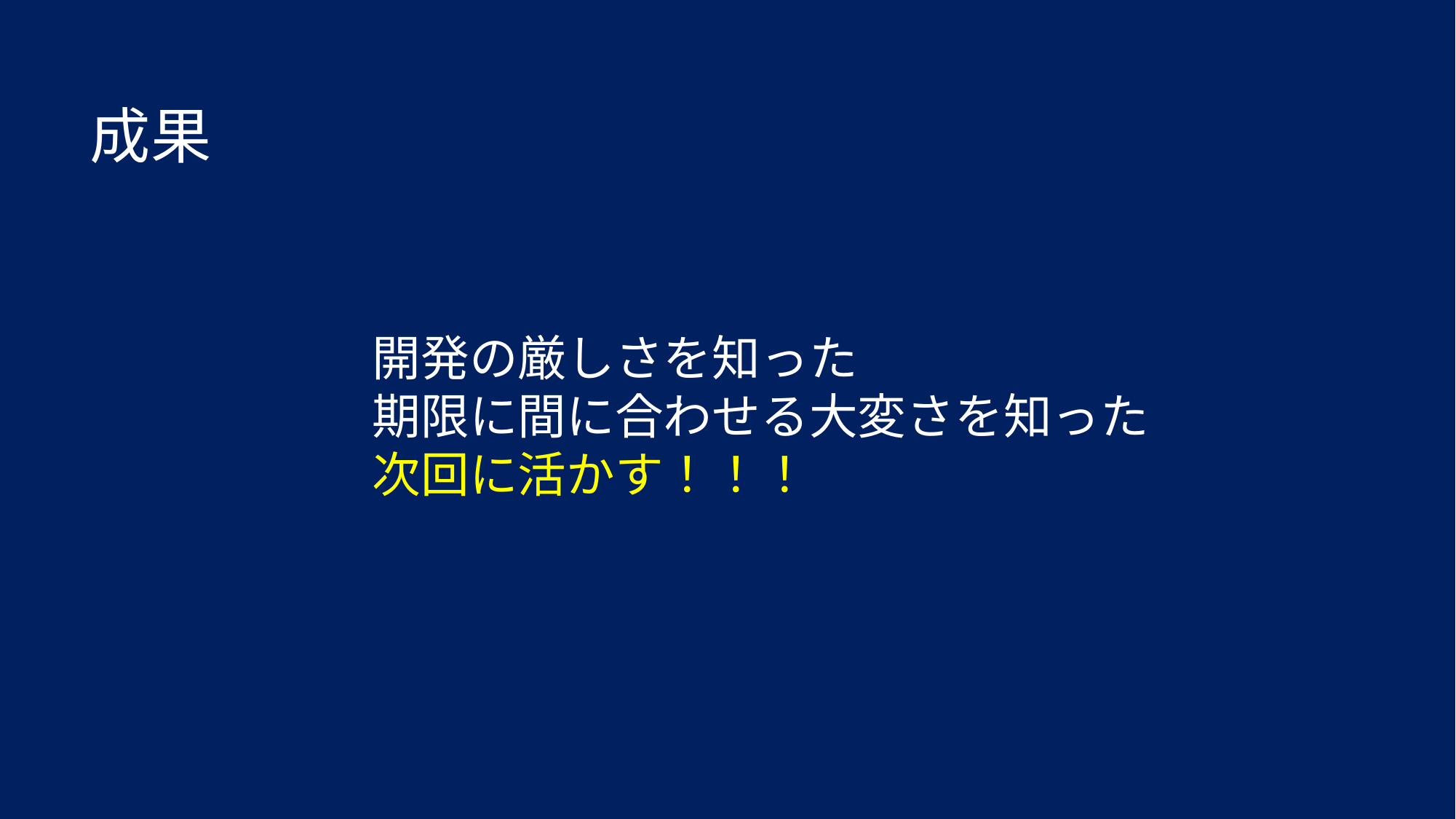

成果
開発の厳しさを知った
期限に間に合わせる大変さを知った
次回に活かす！！！